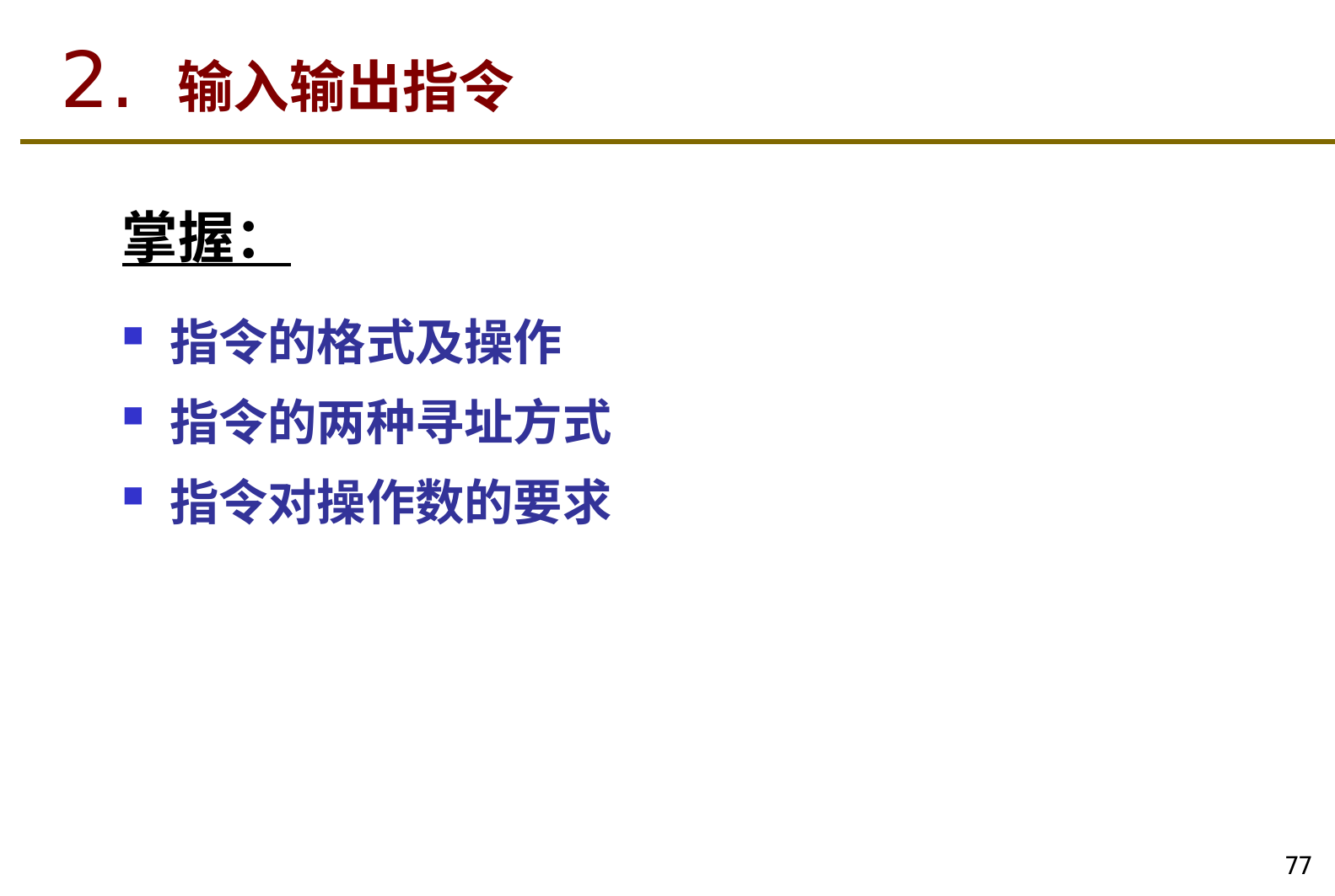

# 2. 输入输出指令
掌握：
指令的格式及操作
指令的两种寻址方式
指令对操作数的要求
77